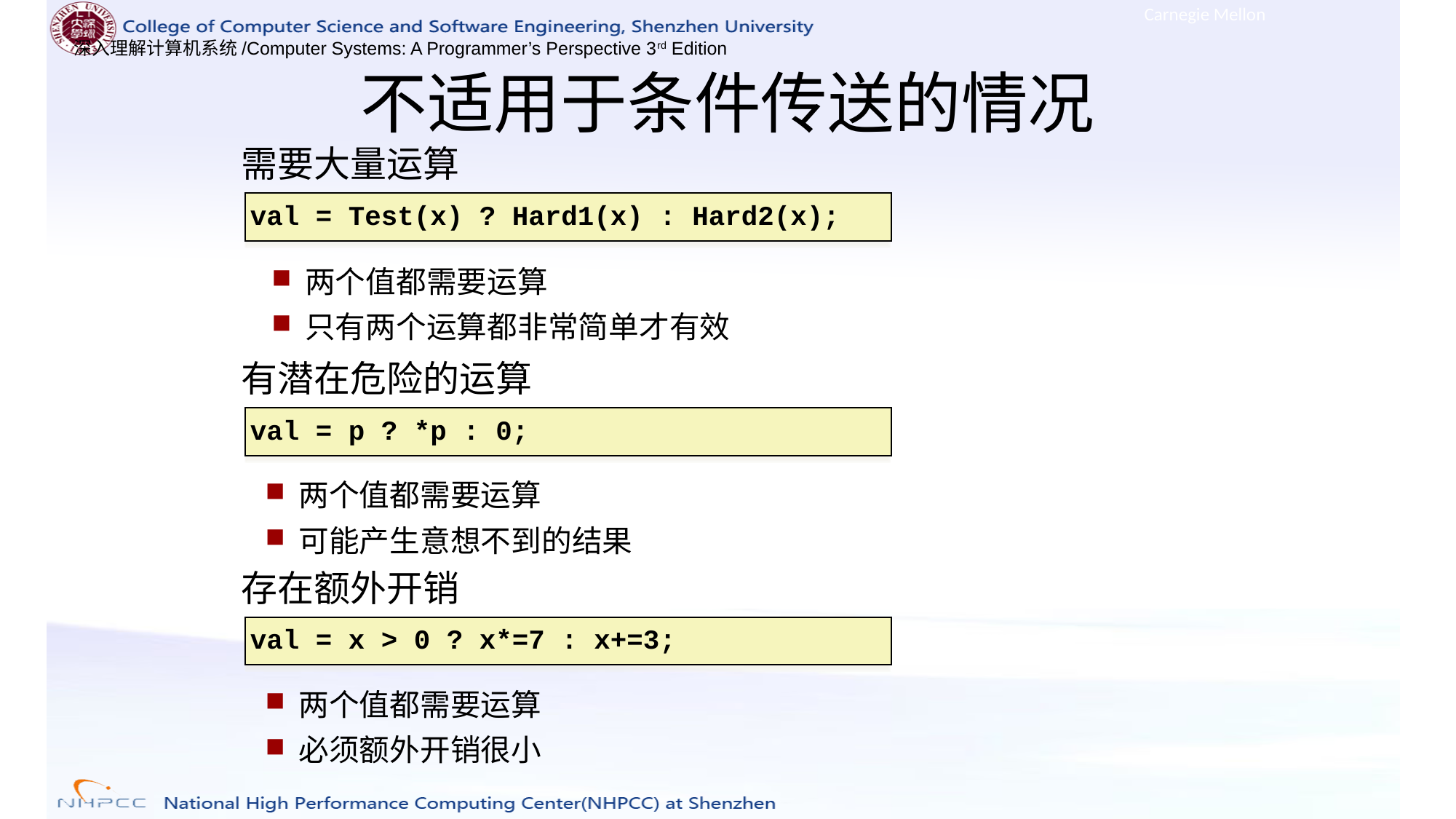

Carnegie Mellon
# 不适用于条件传送的情况
需要大量运算
val = Test(x) ? Hard1(x) : Hard2(x);
两个值都需要运算
只有两个运算都非常简单才有效
有潜在危险的运算
val = p ? *p : 0;
两个值都需要运算
可能产生意想不到的结果
存在额外开销
val = x > 0 ? x*=7 : x+=3;
两个值都需要运算
必须额外开销很小